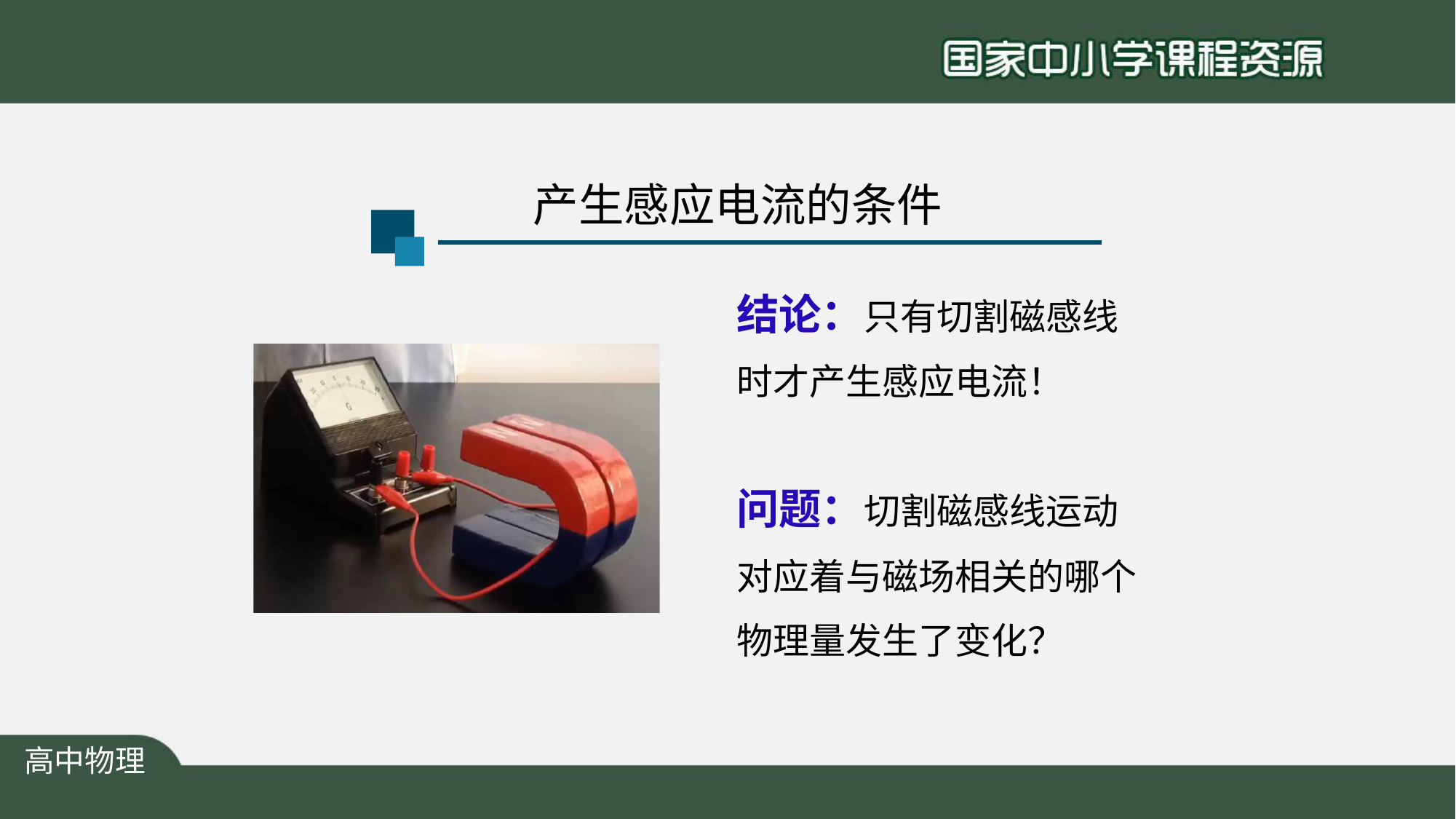

# 产生感应电流的条件

结论：只有切割磁感线 时才产生感应电流！

问题：切割磁感线运动 对应着与磁场相关的哪个 物理量发生了变化？

高中物理